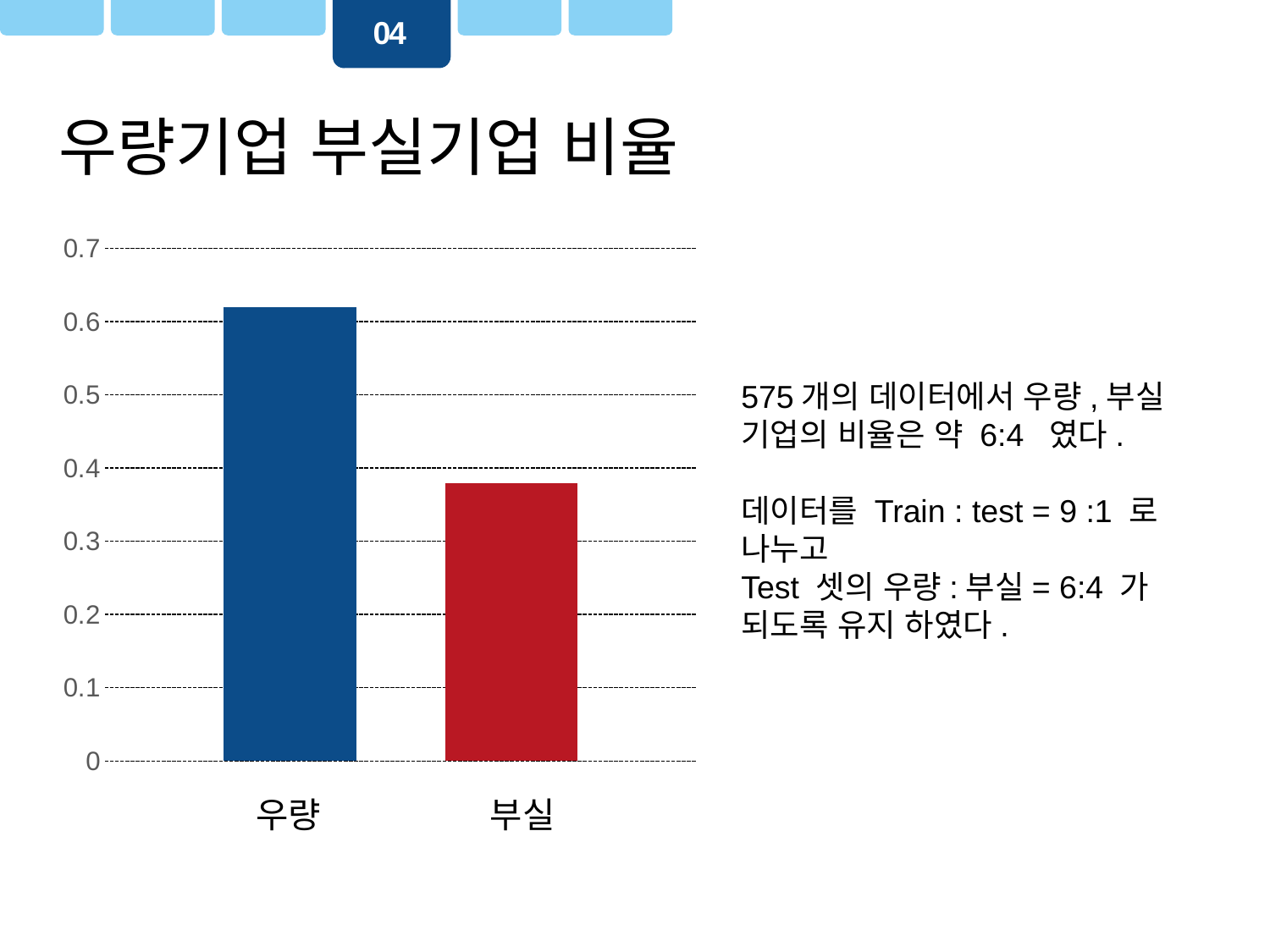

04

우량기업 부실기업 비율

### Chart

| Category | 우량 | 부실 |
|---|---|---|
| 항목 1 | 0.62 | 0.38 |
우량                 부실
575개의 데이터에서 우량,부실 기업의 비율은 약 6:4  였다.

데이터를 Train : test = 9 :1 로 나누고
Test 셋의 우량:부실= 6:4 가 되도록 유지 하였다.